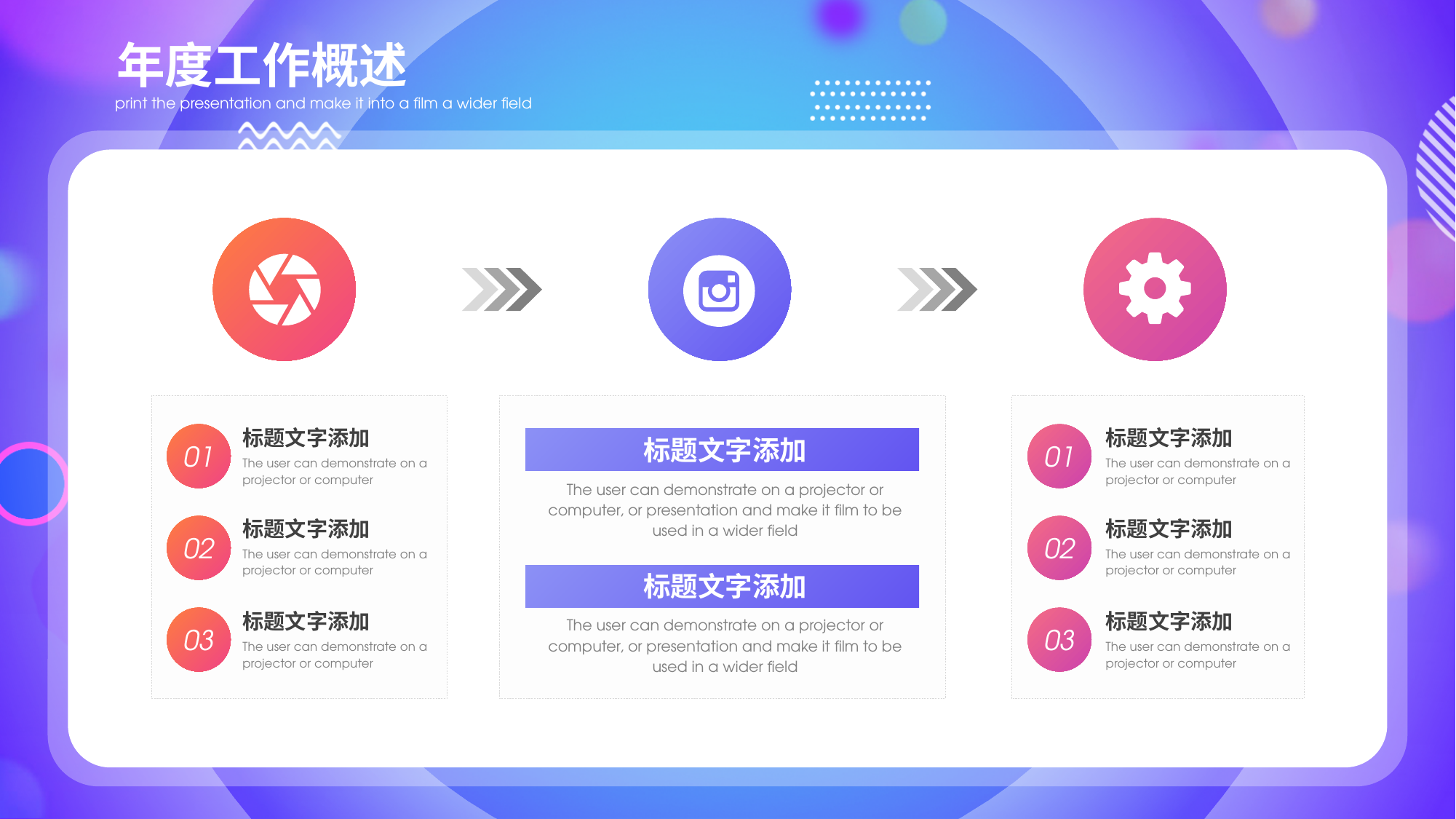

年度工作概述
print the presentation and make it into a film a wider field

标题文字添加
The user can demonstrate on a projector or computer
01
标题文字添加
The user can demonstrate on a projector or computer
02
标题文字添加
The user can demonstrate on a projector or computer
03

标题文字添加
The user can demonstrate on a projector or computer, or presentation and make it film to be used in a wider field
标题文字添加
The user can demonstrate on a projector or computer, or presentation and make it film to be used in a wider field

标题文字添加
The user can demonstrate on a projector or computer
01
标题文字添加
The user can demonstrate on a projector or computer
02
标题文字添加
The user can demonstrate on a projector or computer
03